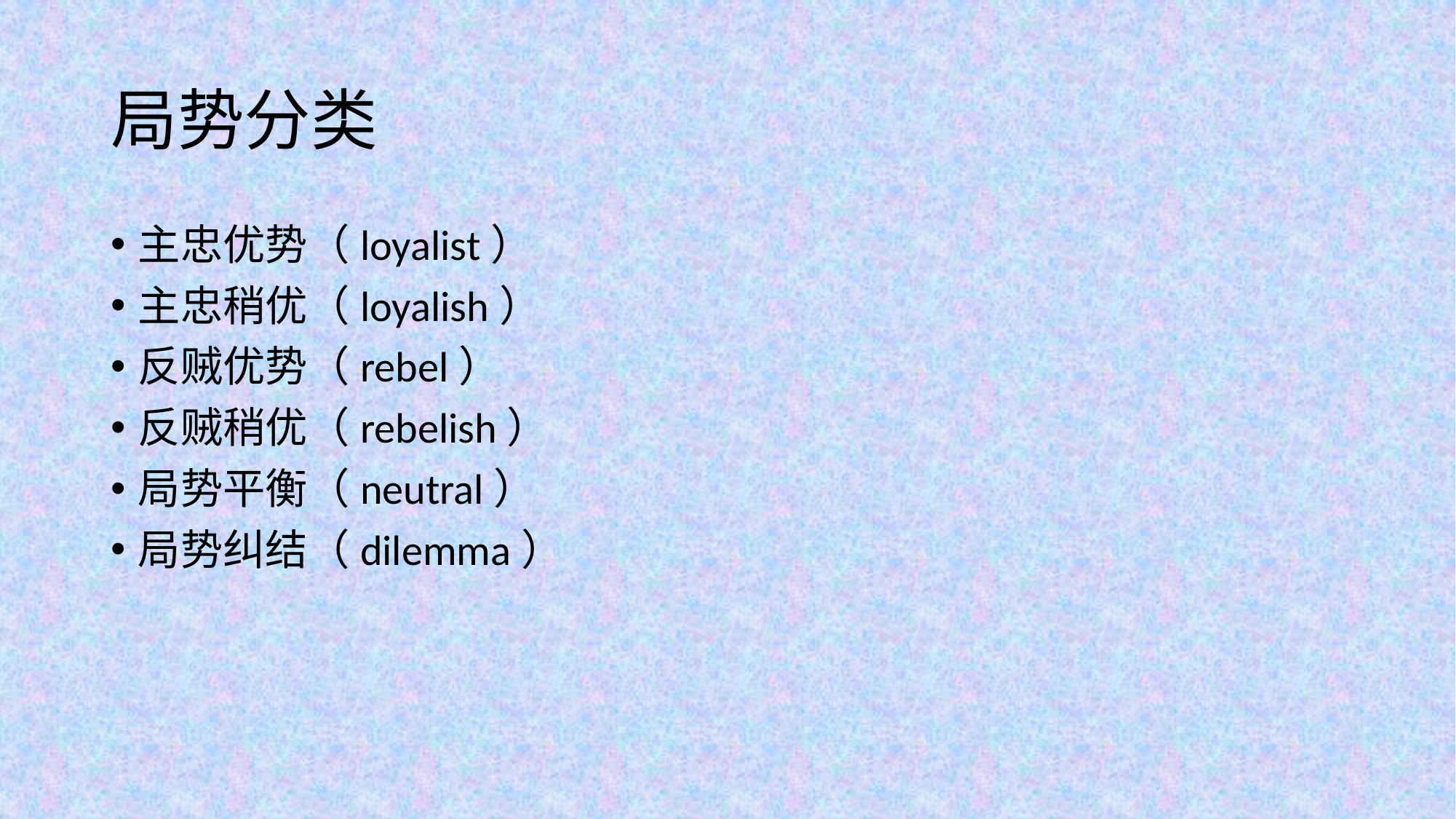

# 局势分类
主忠优势（loyalist）
主忠稍优（loyalish）
反贼优势（rebel）
反贼稍优（rebelish）
局势平衡（neutral）
局势纠结（dilemma）